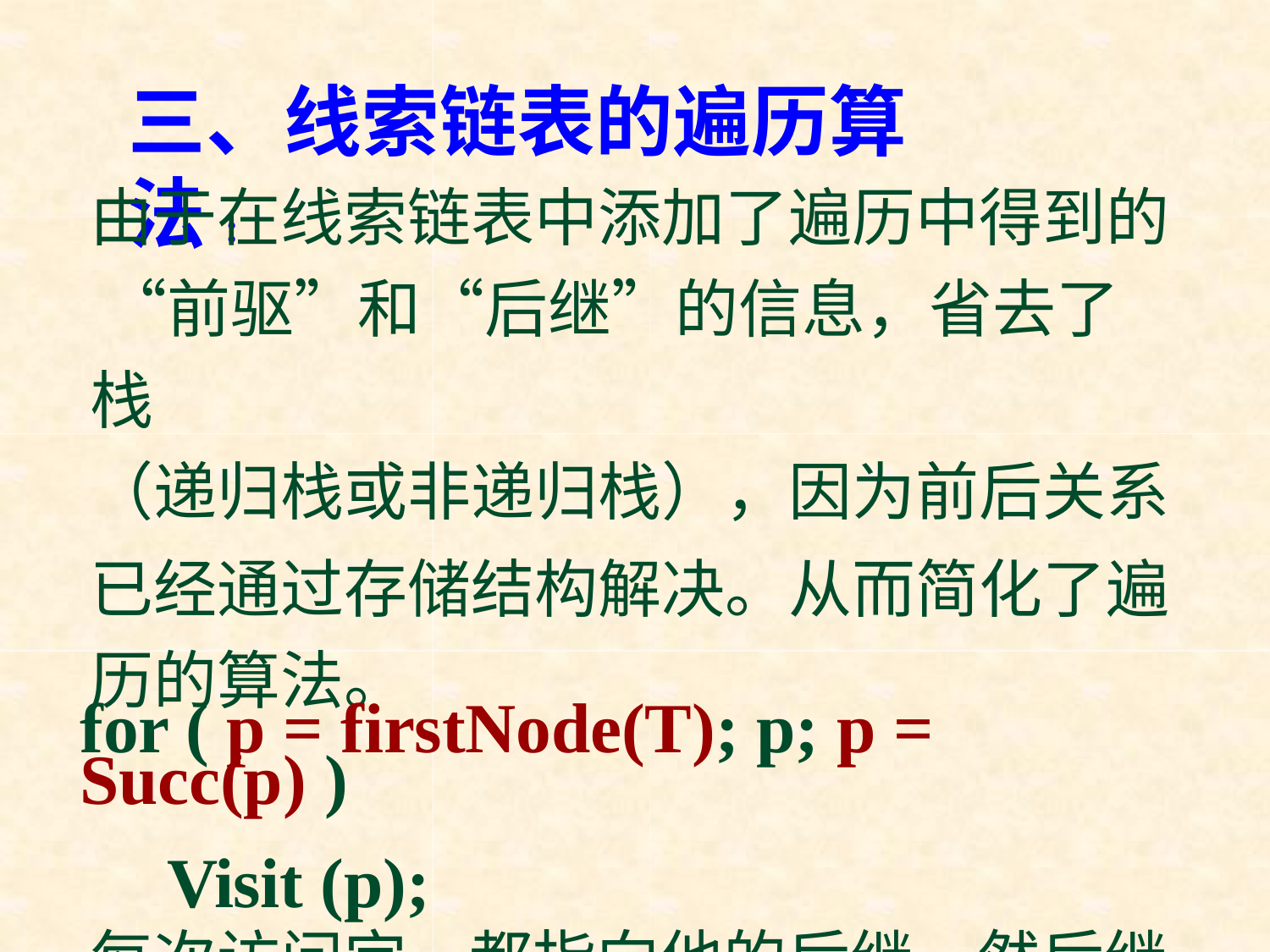

# 三、线索链表的遍历算法:
由于在线索链表中添加了遍历中得到的  “前驱”和“后继”的信息，省去了栈
（递归栈或非递归栈），因为前后关系
已经通过存储结构解决。从而简化了遍 历的算法。
for ( p = firstNode(T); p; p = Succ(p) )
Visit (p);
每次访问完p都指向他的后继，然后继续
访问。省略了栈！